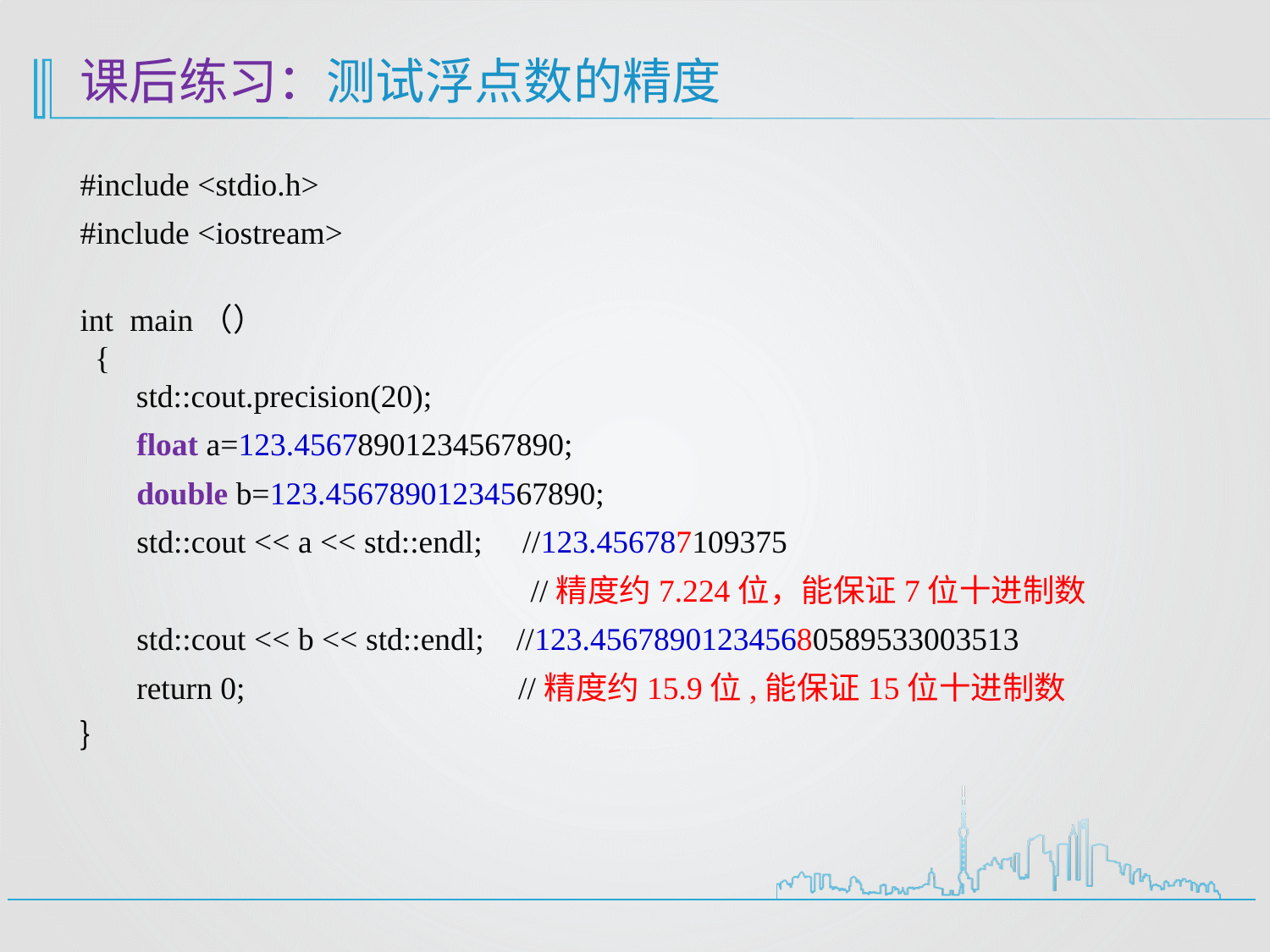

# 课后练习：测试浮点数的精度
#include <stdio.h>
#include <iostream>
int  main（）
 {
       std::cout.precision(20);
       float a=123.45678901234567890;
       double b=123.45678901234567890;
       std::cout << a << std::endl;     //123.456787109375
                                                        //精度约7.224位，能保证7位十进制数
       std::cout << b << std::endl;    //123.456789012345680589533003513
       return 0;                                  //精度约15.9位,能保证15位十进制数
｝